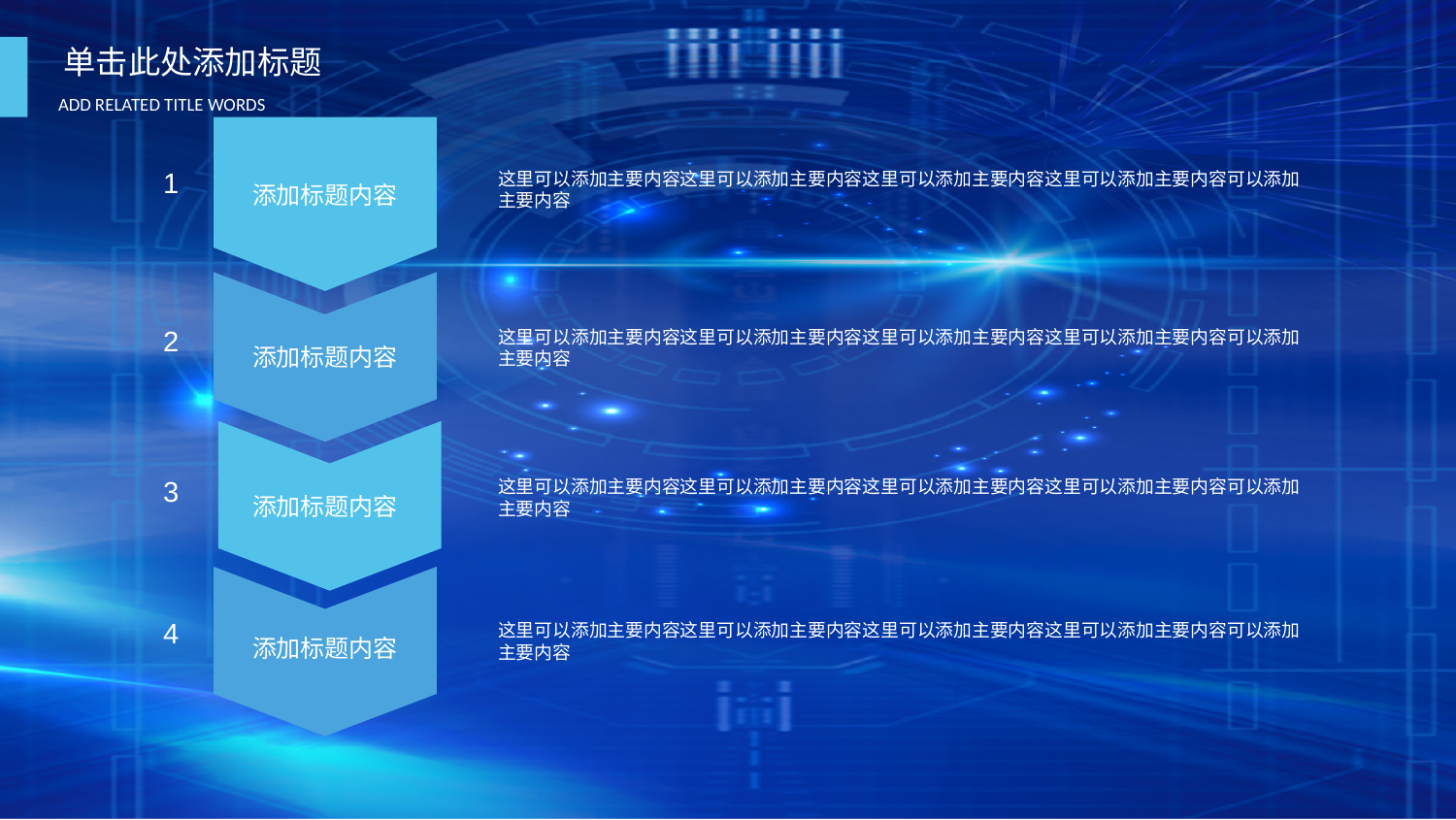

1
这里可以添加主要内容这里可以添加主要内容这里可以添加主要内容这里可以添加主要内容可以添加主要内容
添加标题内容

2
这里可以添加主要内容这里可以添加主要内容这里可以添加主要内容这里可以添加主要内容可以添加主要内容
添加标题内容

3
这里可以添加主要内容这里可以添加主要内容这里可以添加主要内容这里可以添加主要内容可以添加主要内容
添加标题内容

4
这里可以添加主要内容这里可以添加主要内容这里可以添加主要内容这里可以添加主要内容可以添加主要内容
添加标题内容